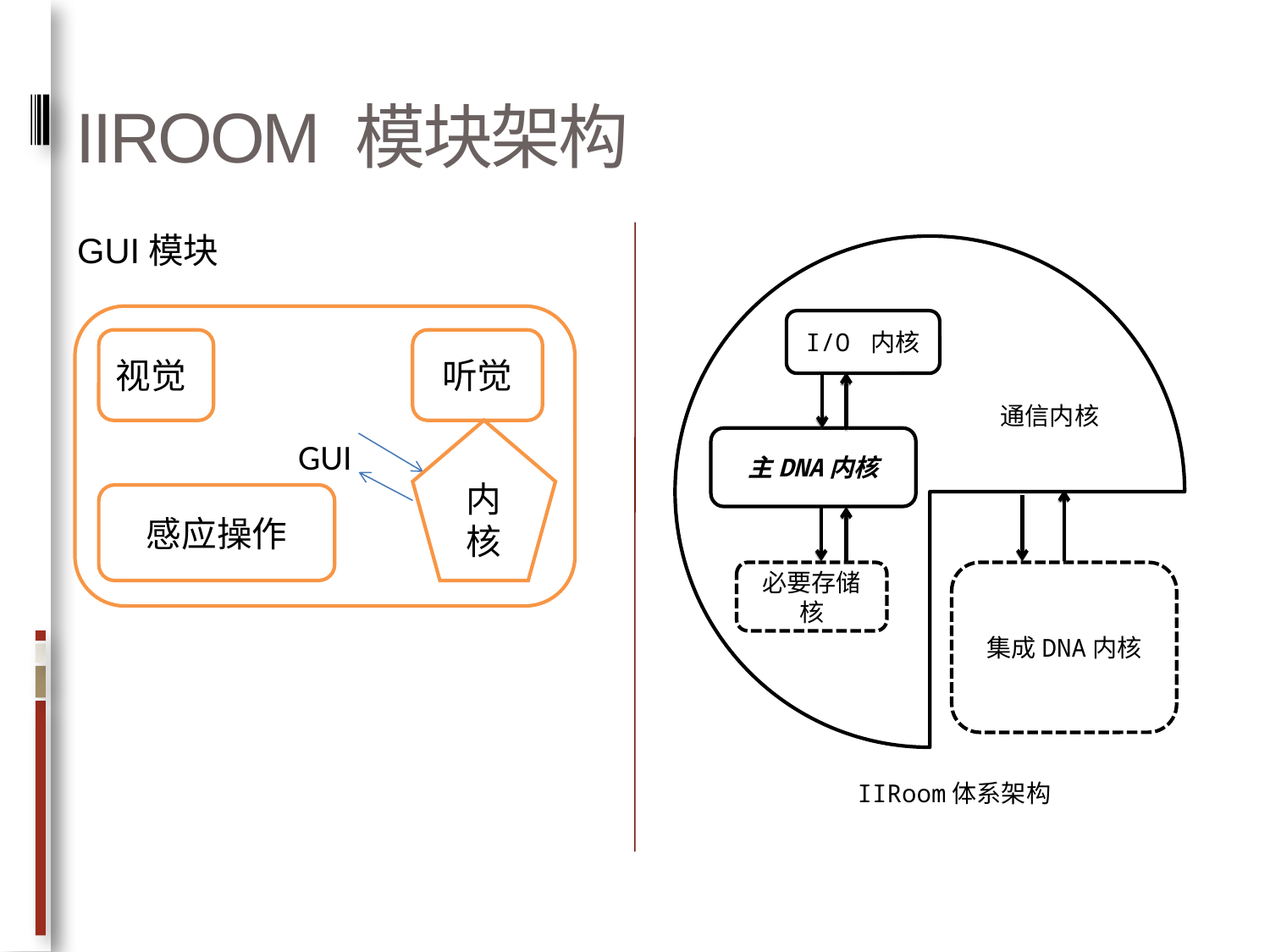

# IIROOM 模块架构
GUI模块

I/O 内核
通信内核
主DNA内核
必要存储核
集成DNA内核
IIRoom体系架构
GUI
视觉
听觉
内核
感应操作